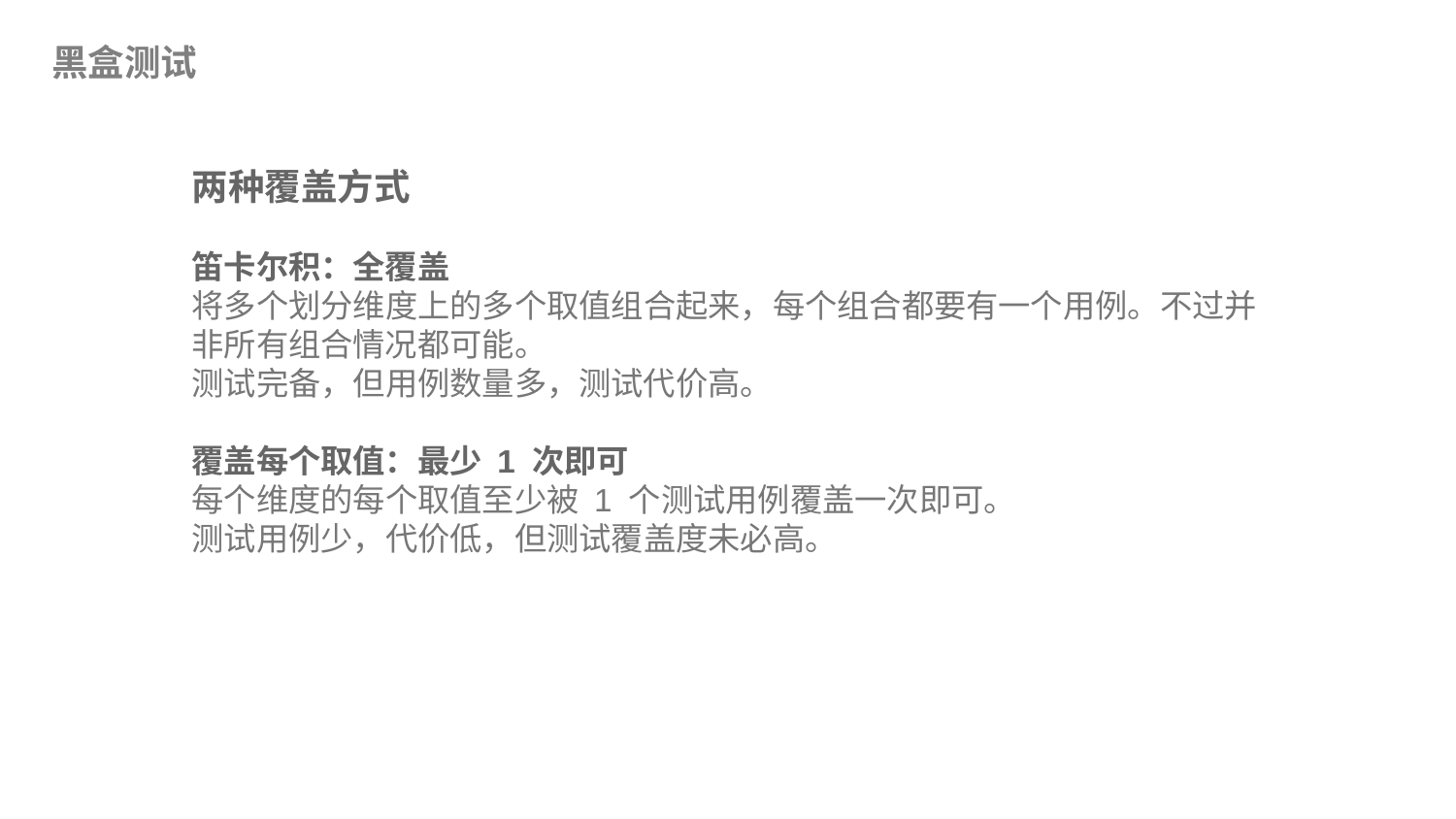

黑盒测试
两种覆盖方式

笛卡尔积：全覆盖
将多个划分维度上的多个取值组合起来，每个组合都要有一个用例。不过并非所有组合情况都可能。
测试完备，但用例数量多，测试代价高。

覆盖每个取值：最少 1 次即可
每个维度的每个取值至少被 1 个测试用例覆盖一次即可。
测试用例少，代价低，但测试覆盖度未必高。